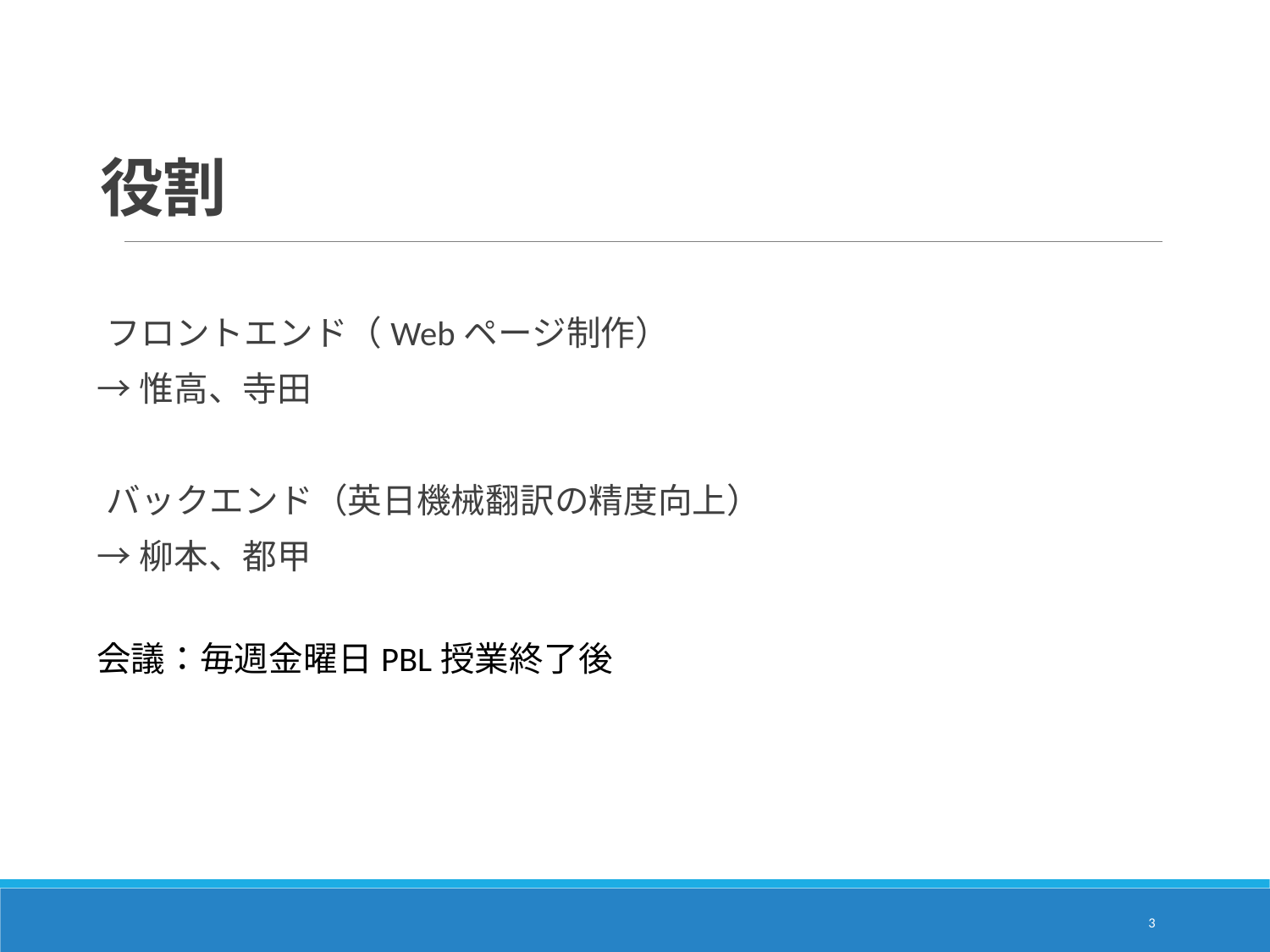

# 役割
フロントエンド（Webページ制作）
→惟高、寺田

バックエンド（英日機械翻訳の精度向上）
→柳本、都甲
会議：毎週金曜日PBL授業終了後
3